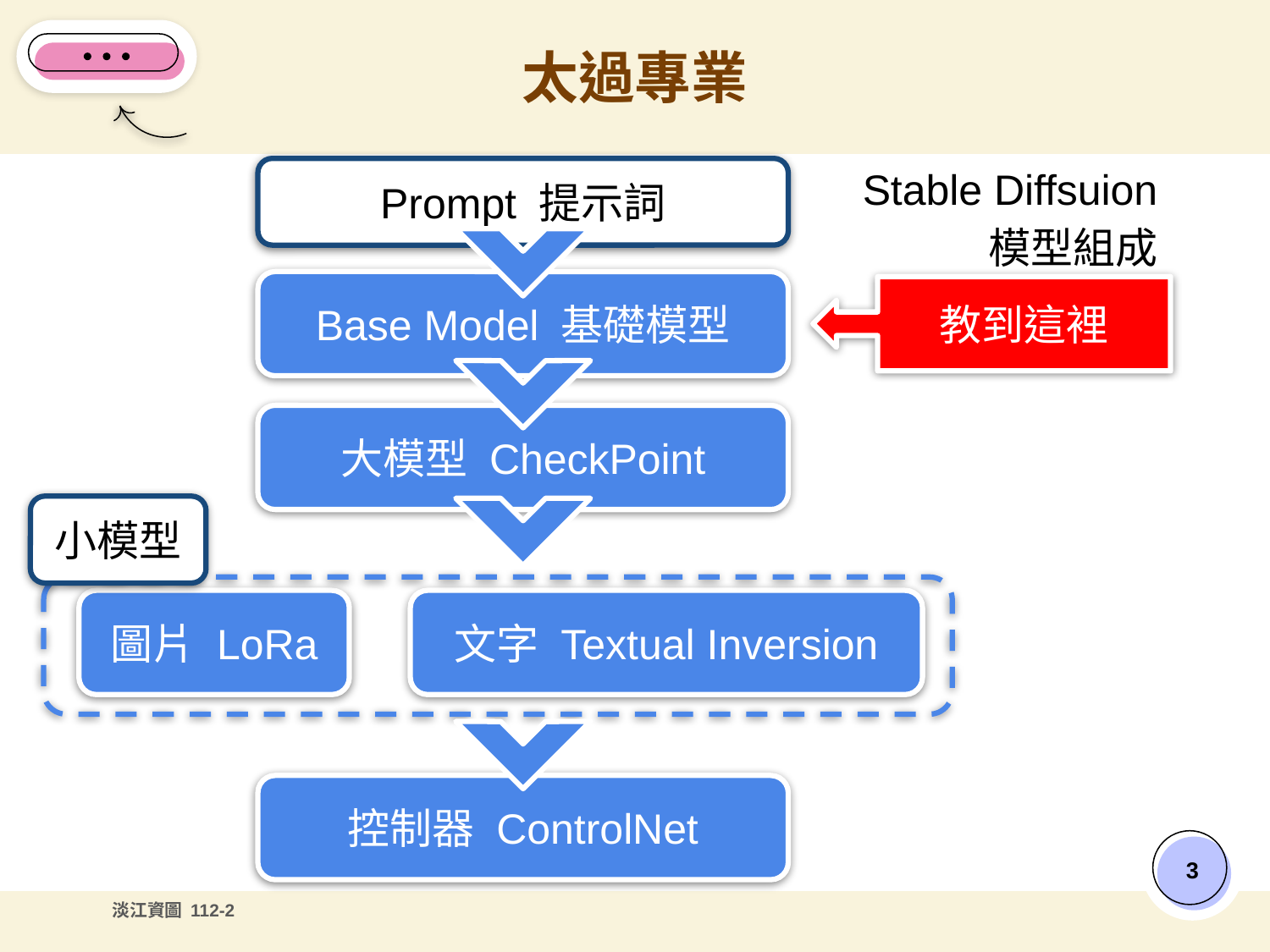

# 太過專業
Prompt 提示詞

Stable Diffsuion
模型組成
Base Model 基礎模型
教到這裡

大模型 CheckPoint

小模型

圖片 LoRa
文字 Textual Inversion

控制器 ControlNet
3